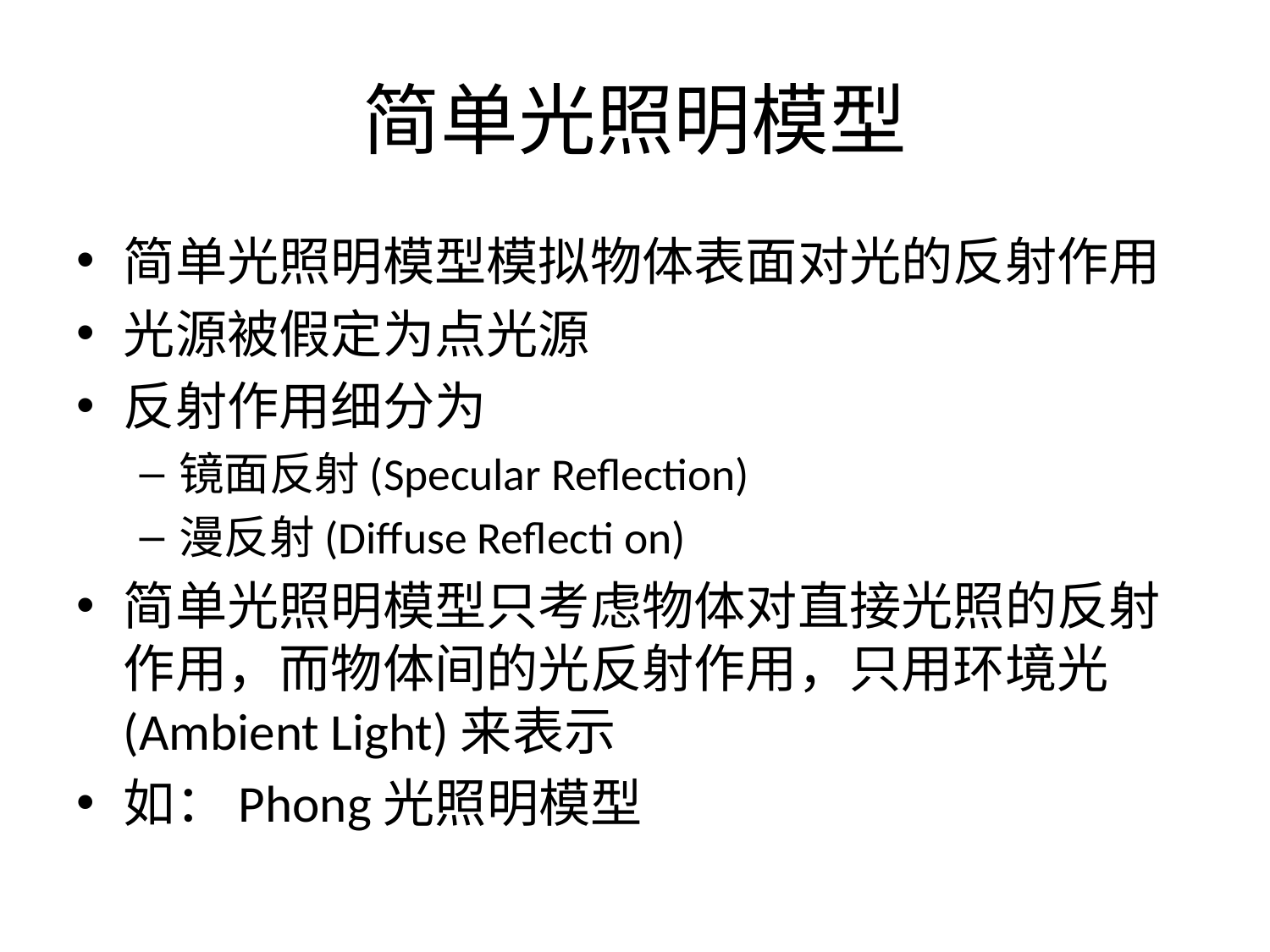

# 简单光照明模型
简单光照明模型模拟物体表面对光的反射作用
光源被假定为点光源
反射作用细分为
镜面反射(Specular Reflection)
漫反射(Diffuse Reflecti on)
简单光照明模型只考虑物体对直接光照的反射作用，而物体间的光反射作用，只用环境光(Ambient Light)来表示
如：Phong光照明模型